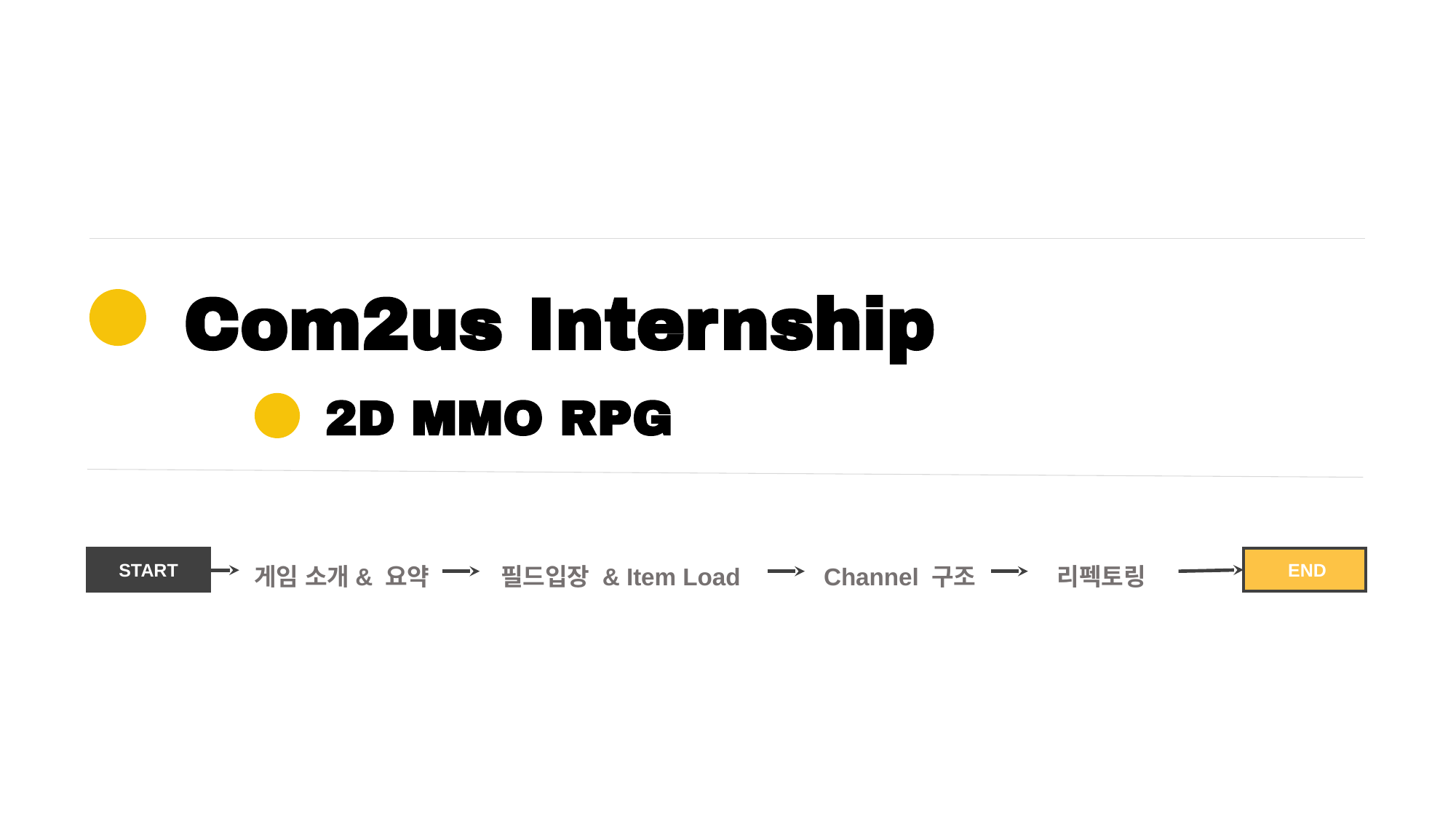

Com2us Internship

2D MMO RPG

게임 소개& 요약
필드입장 & Item Load
Channel 구조
리펙토링
START
 END